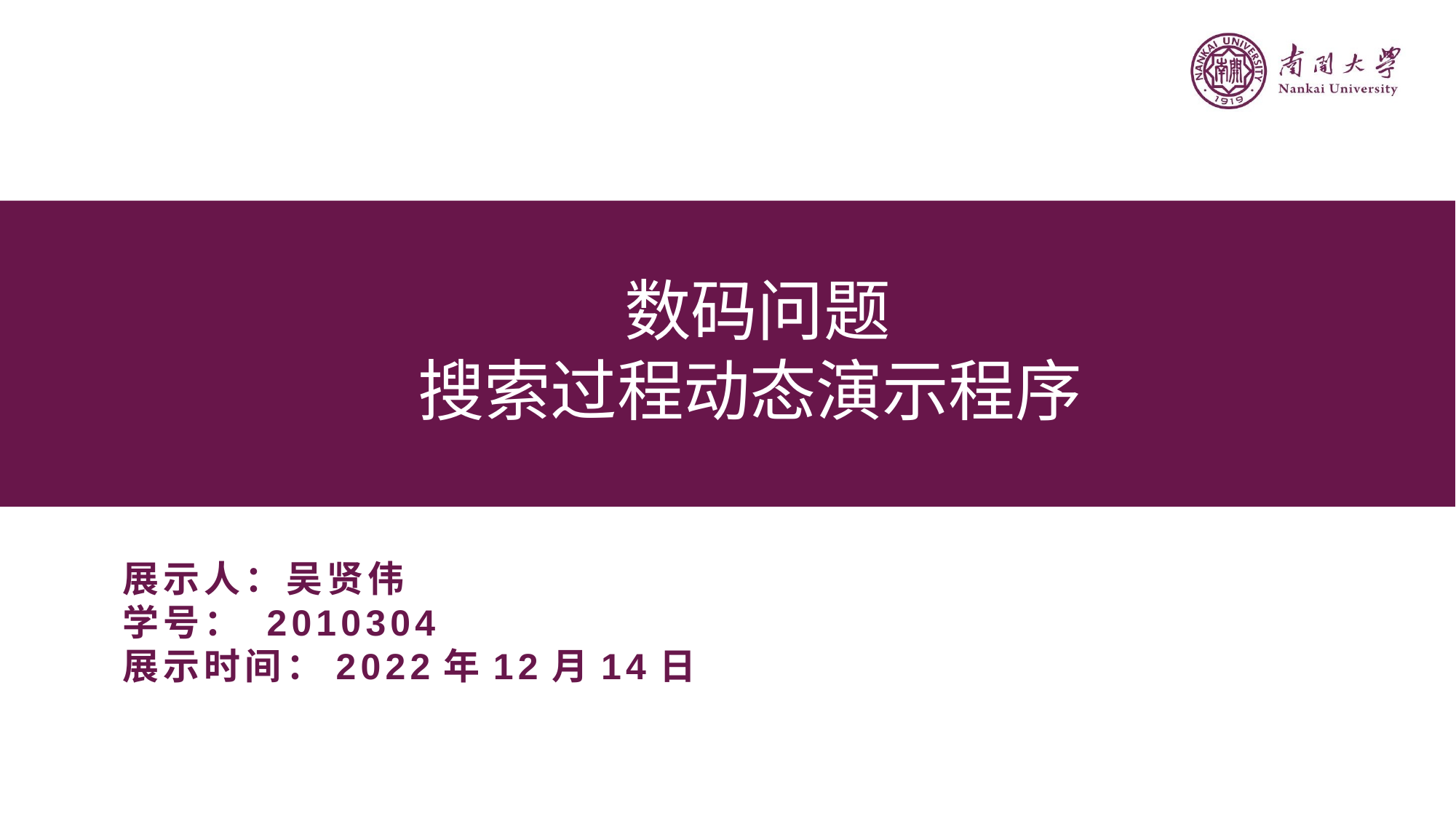

# 数码问题 搜索过程动态演示程序
展示人：吴贤伟
学号： 2010304
展示时间：2022年12月14日